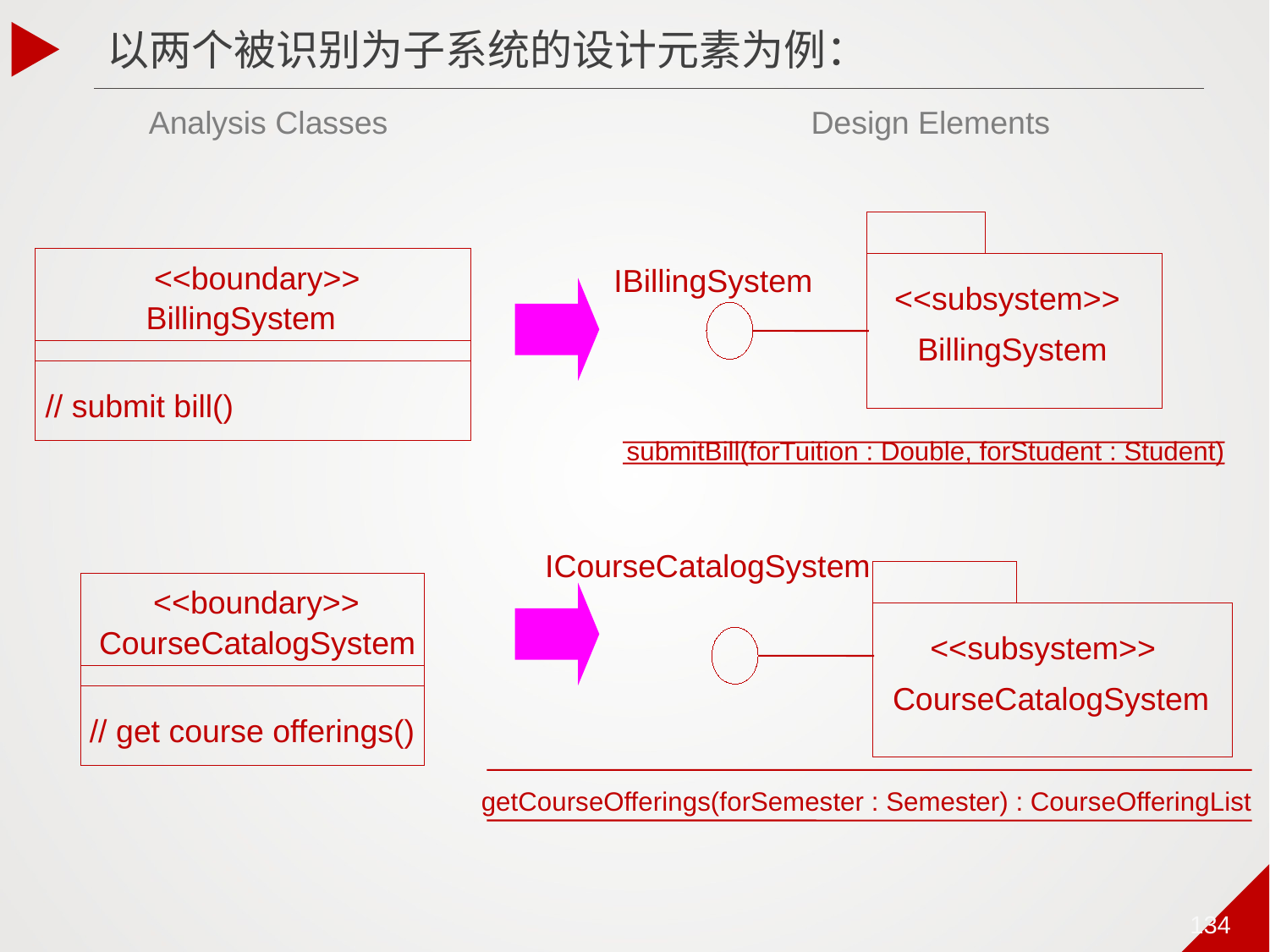

134
以两个被识别为子系统的设计元素为例：

Analysis Classes
Design Elements

<<subsystem>>
BillingSystem

<<boundary>>
BillingSystem

// submit bill()
IBillingSystem

ICourseCatalogSystem

<<subsystem>>
CourseCatalogSystem

<<boundary>>
CourseCatalogSystem

// get course offerings()

submitBill(forTuition : Double, forStudent : Student)

getCourseOfferings(forSemester : Semester) : CourseOfferingList